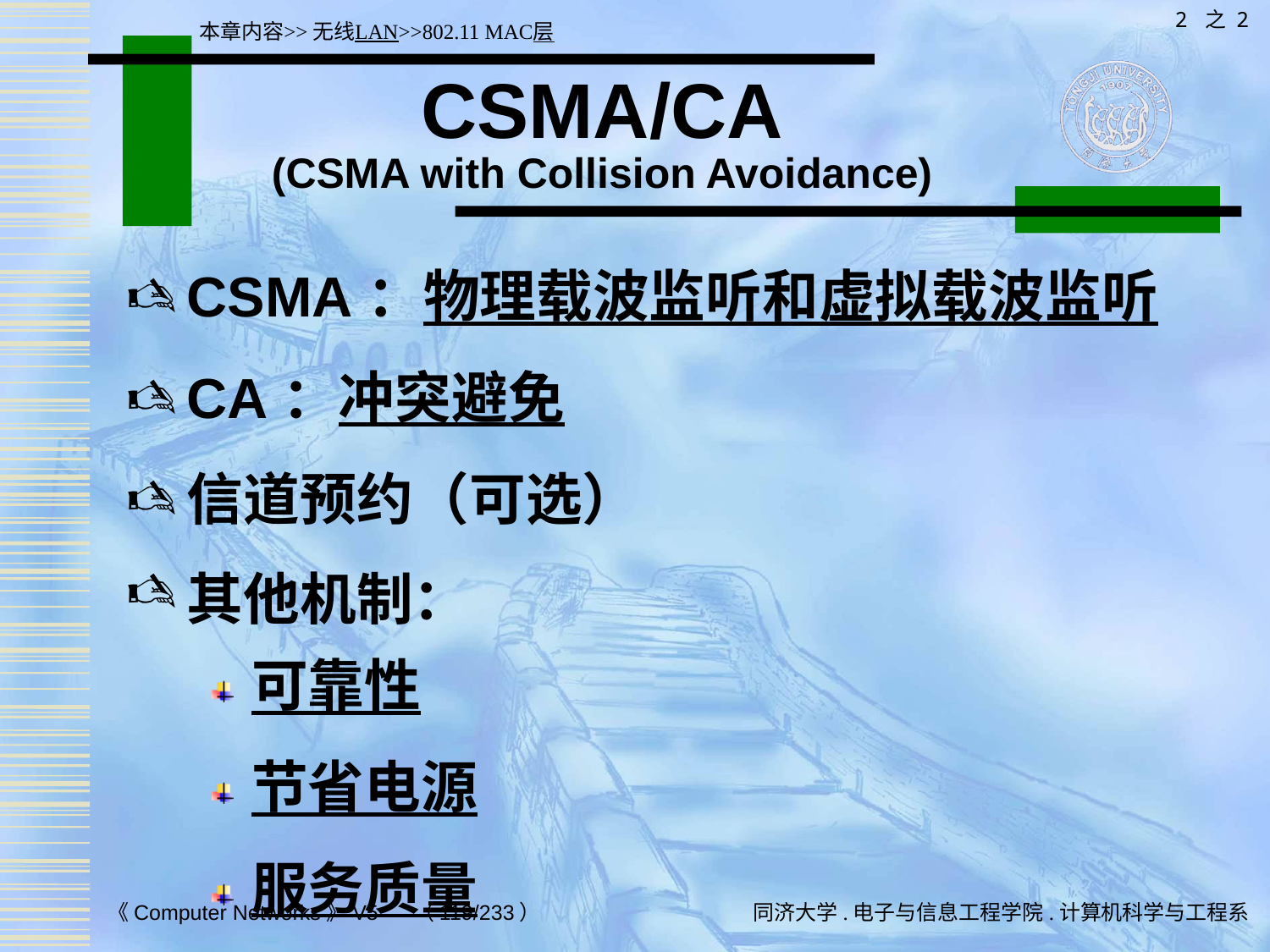

2 之 2
本章内容>>无线LAN>>802.11 MAC层
# CSMA/CA (CSMA with Collision Avoidance)
CSMA：物理载波监听和虚拟载波监听
CA：冲突避免
信道预约（可选）
其他机制：
可靠性
节省电源
服务质量